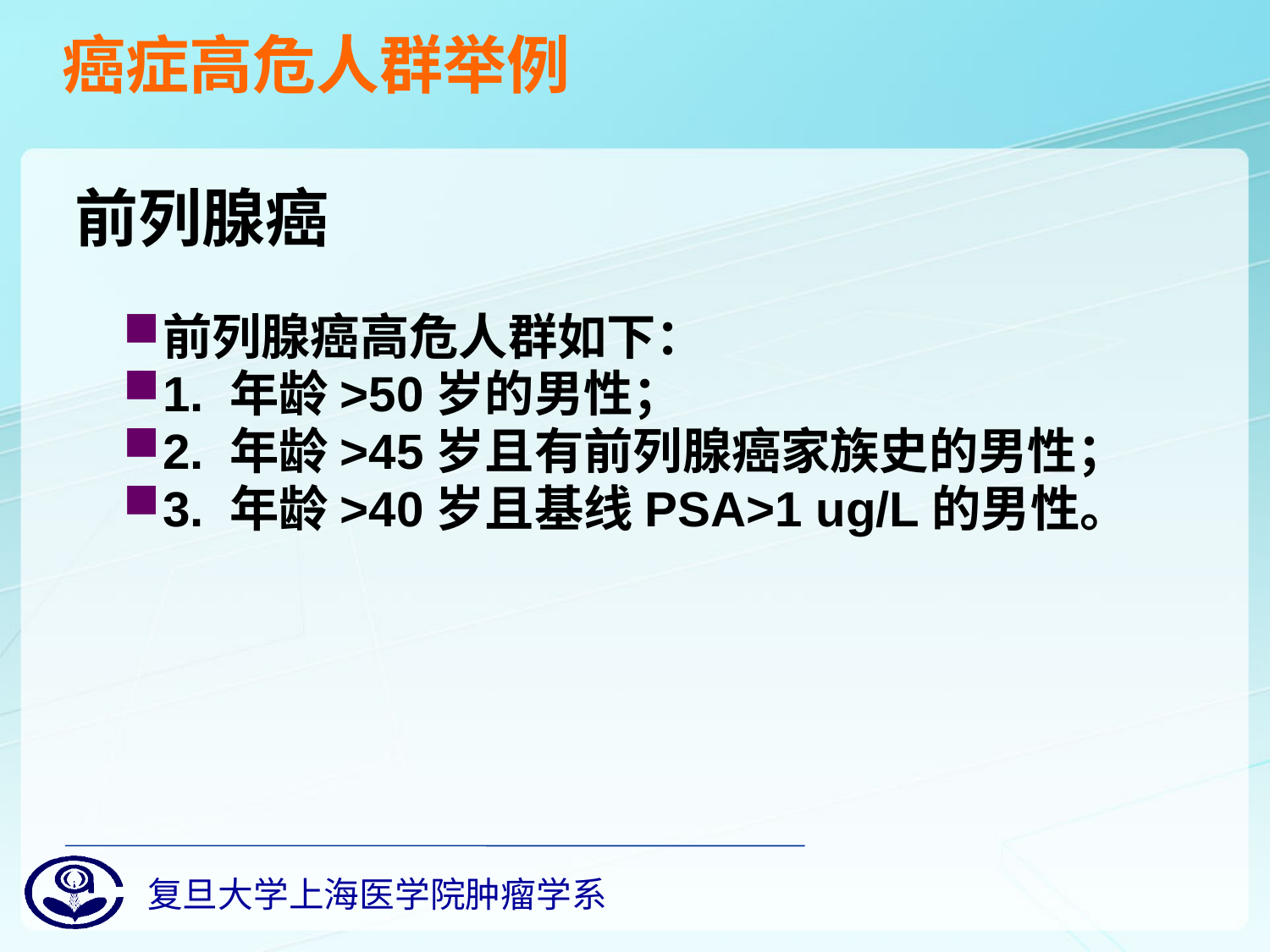

# 癌症高危人群举例
前列腺癌

前列腺癌高危人群如下：
1. 年龄>50岁的男性；
2. 年龄>45岁且有前列腺癌家族史的男性；
3. 年龄>40岁且基线PSA>1 ug/L的男性。